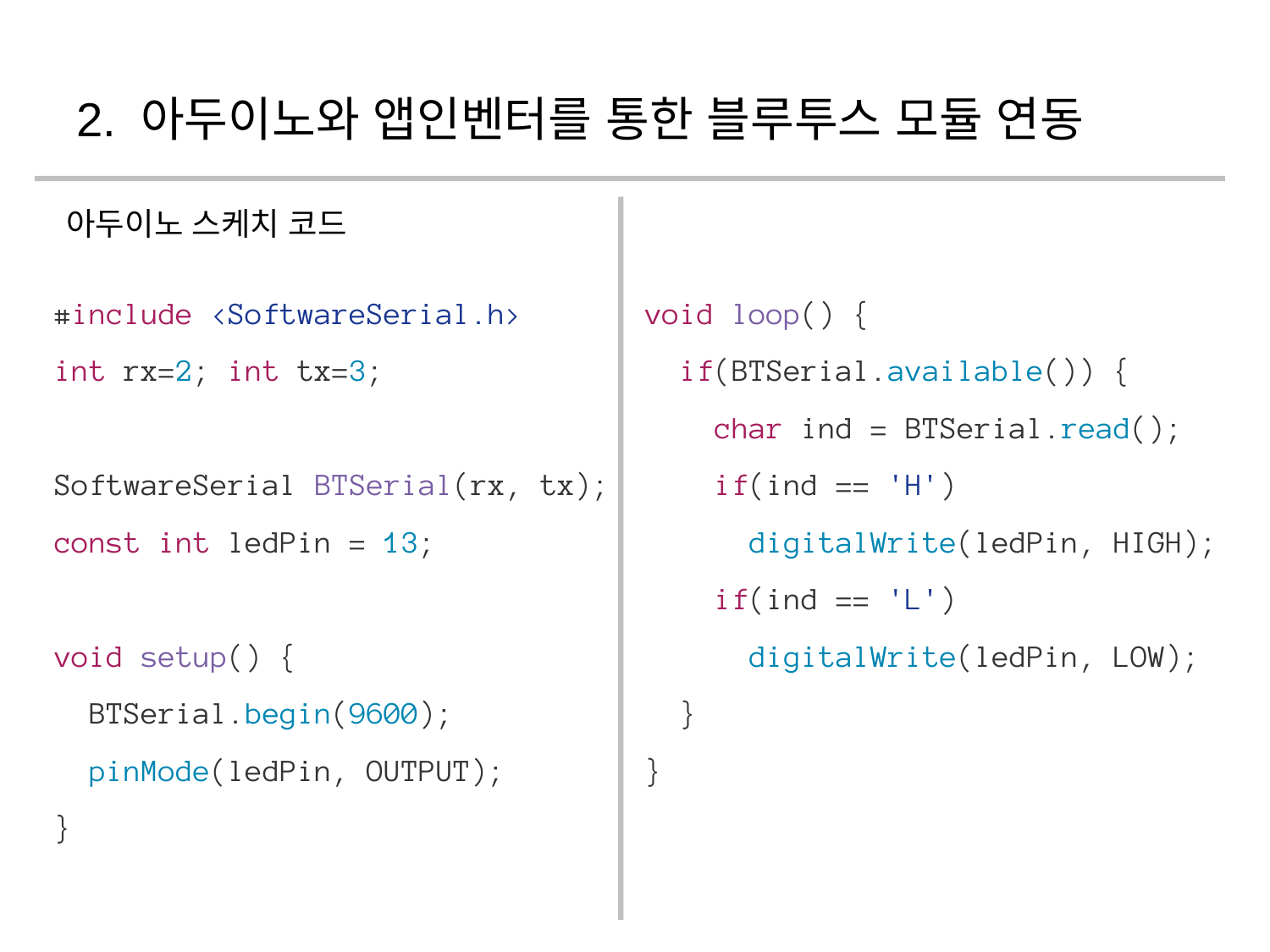

# 2. 아두이노와 앱인벤터를 통한 블루투스 모듈 연동

아두이노 스케치 코드
#include <SoftwareSerial.h>
int rx=2; int tx=3;

SoftwareSerial BTSerial(rx, tx);
const int ledPin = 13;

void setup() {
  BTSerial.begin(9600);
  pinMode(ledPin, OUTPUT);
}
void loop() {
  if(BTSerial.available()) {
    char ind = BTSerial.read();
    if(ind == 'H')
      digitalWrite(ledPin, HIGH);
    if(ind == 'L')
      digitalWrite(ledPin, LOW);
  }
}